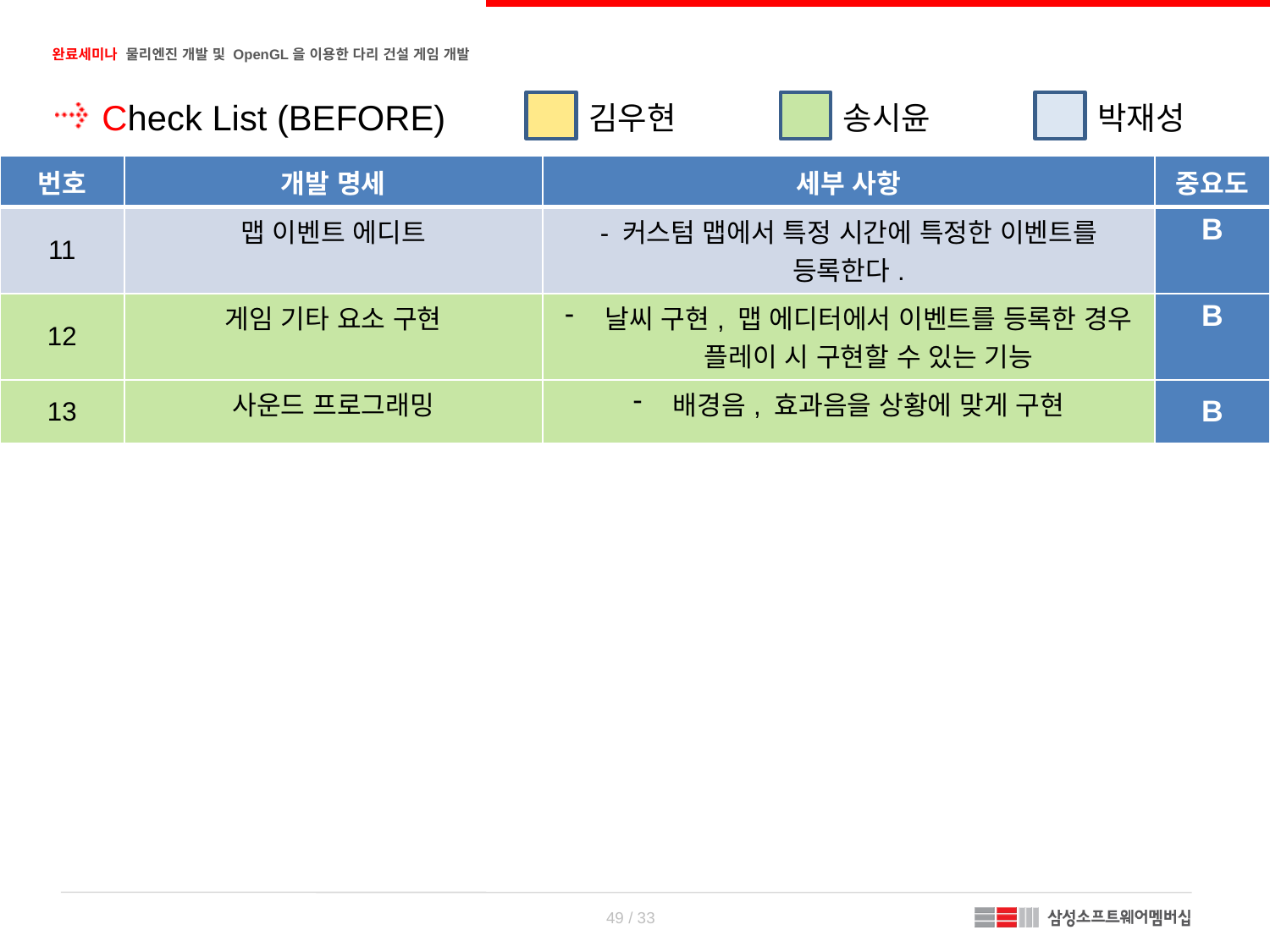

Check List (BEFORE)

김우현

송시윤

박재성
| 번호 | 개발 명세 | 세부 사항 | 중요도 |
| --- | --- | --- | --- |
| 11 | 맵 이벤트 에디트 | - 커스텀 맵에서 특정 시간에 특정한 이벤트를 등록한다. | B |
| 12 | 게임 기타 요소 구현 | 날씨 구현, 맵 에디터에서 이벤트를 등록한 경우 플레이 시 구현할 수 있는 기능 | B |
| 13 | 사운드 프로그래밍 | 배경음, 효과음을 상황에 맞게 구현 | B |